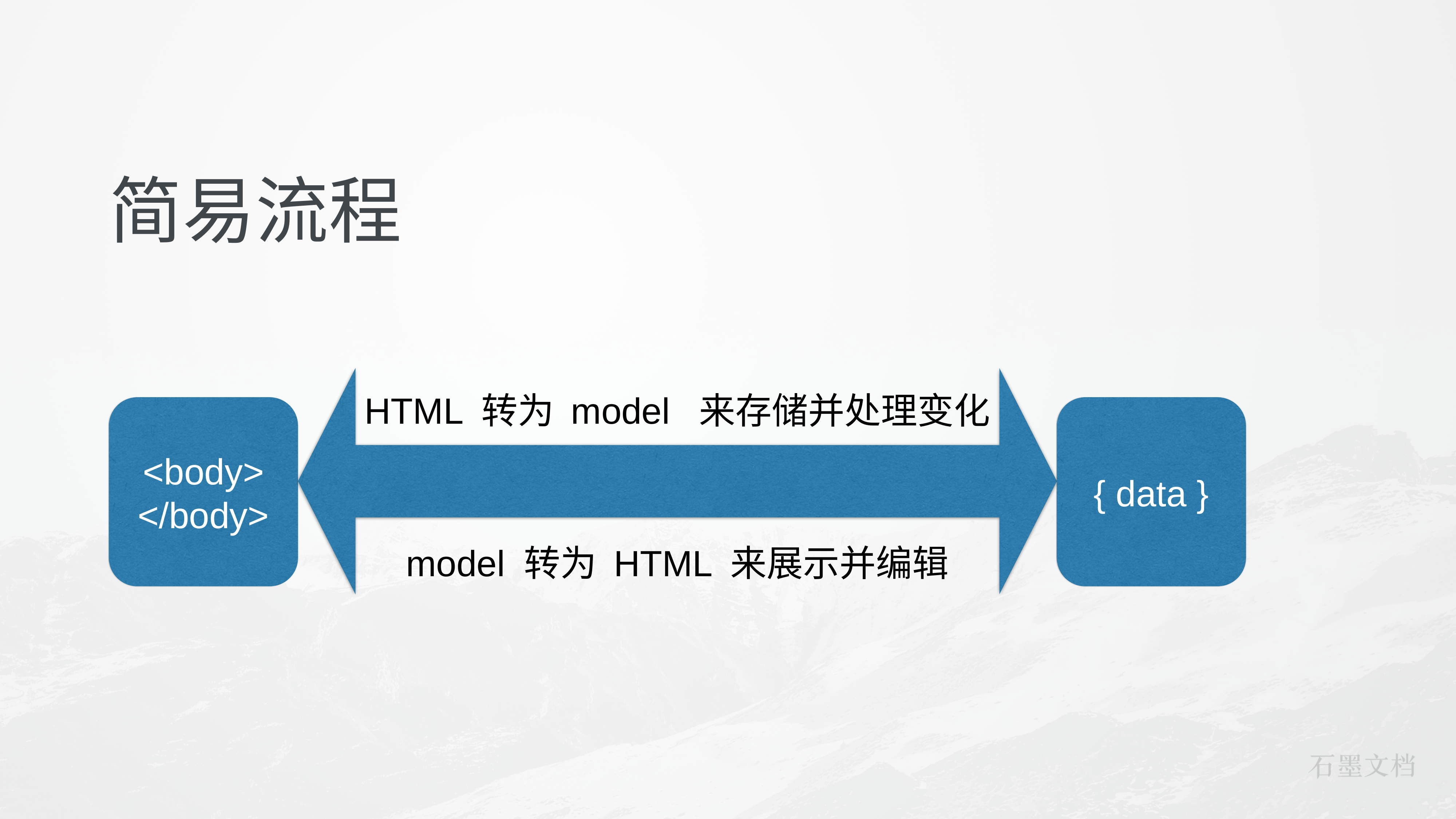

# 简易流程

HTML 转为 model  来存储并处理变化

<body>
</body>

{ data }
model 转为 HTML 来展示并编辑